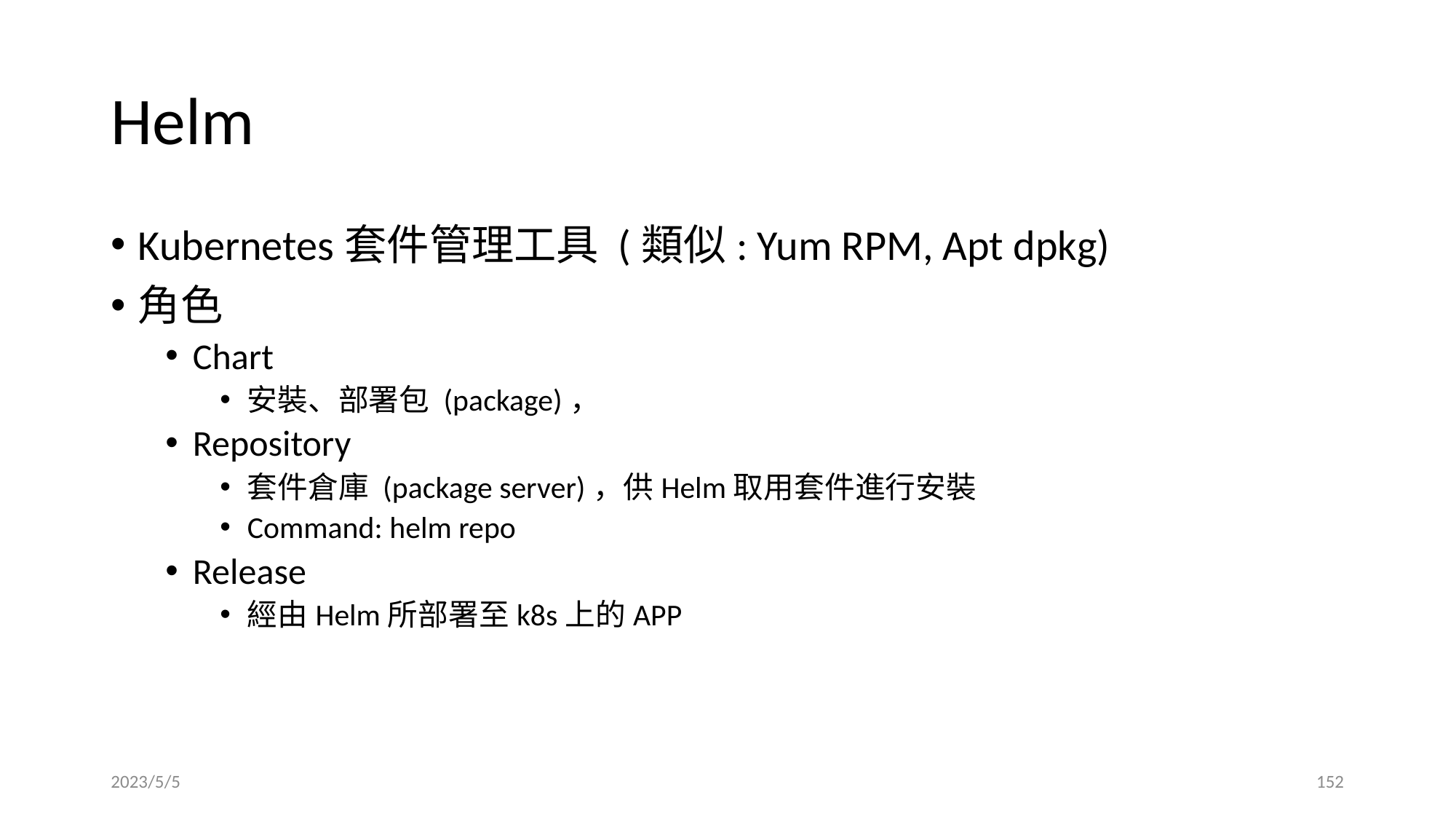

# Helm
Kubernetes套件管理工具 (類似: Yum RPM, Apt dpkg)
角色
Chart
安裝、部署包 (package)，
Repository
套件倉庫 (package server)，供Helm取用套件進行安裝
Command: helm repo
Release
經由Helm所部署至k8s上的APP
2023/5/5
152